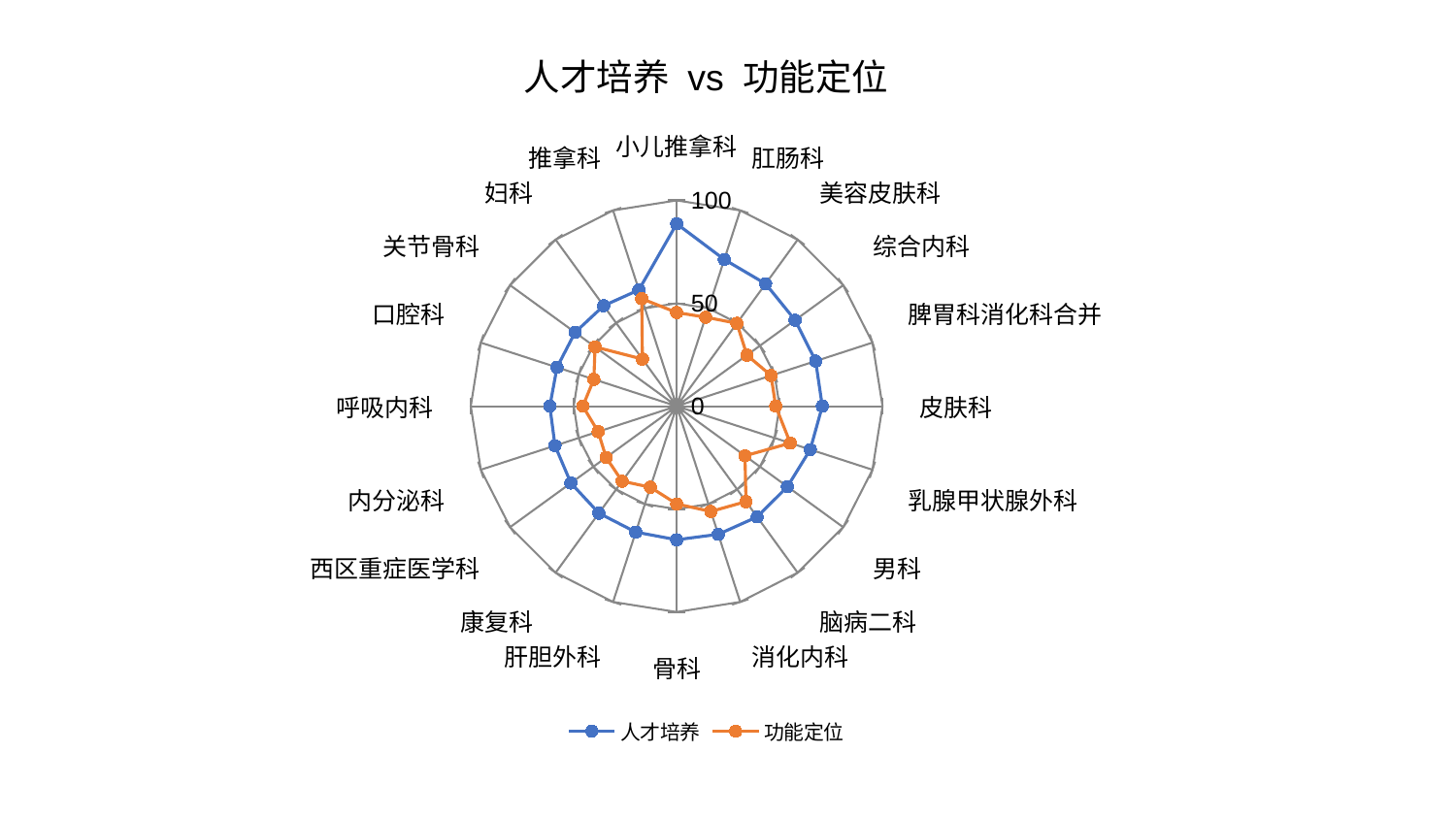

### Chart: 人才培养 vs 功能定位

| Category | 人才培养 | 功能定位 |
|---|---|---|
| 小儿推拿科 | 88.63749097548477 | 45.50689998410321 |
| 肛肠科 | 74.93922584884679 | 45.462261985602666 |
| 美容皮肤科 | 73.52895374797039 | 49.81067439620868 |
| 综合内科 | 71.13012057784354 | 42.21860777728222 |
| 脾胃科消化科合并 | 71.00397011740354 | 48.22890674077072 |
| 皮肤科 | 70.7663068056737 | 48.132288293356005 |
| 乳腺甲状腺外科 | 68.24231898546496 | 58.070266326079356 |
| 男科 | 66.52953345510112 | 41.04181331066851 |
| 脑病二科 | 66.50616368912448 | 57.31710333600228 |
| 消化内科 | 65.47294678305818 | 53.79911322119948 |
| 骨科 | 64.92123399210635 | 47.508852767511954 |
| 肝胆外科 | 64.32605728133406 | 41.4124704380605 |
| 康复科 | 64.27020871855397 | 45.06809535980489 |
| 西区重症医学科 | 63.516404403440674 | 42.37053610237387 |
| 内分泌科 | 62.12590264917855 | 40.09088224295847 |
| 呼吸内科 | 61.60731322966518 | 45.5808121635731 |
| 口腔科 | 61.110754133141256 | 42.285048405988285 |
| 关节骨科 | 60.98765573573177 | 48.99273219464036 |
| 妇科 | 60.3391851355617 | 28.287684247898017 |
| 推拿科 | 59.3966521846786 | 54.935149137119154 |
87